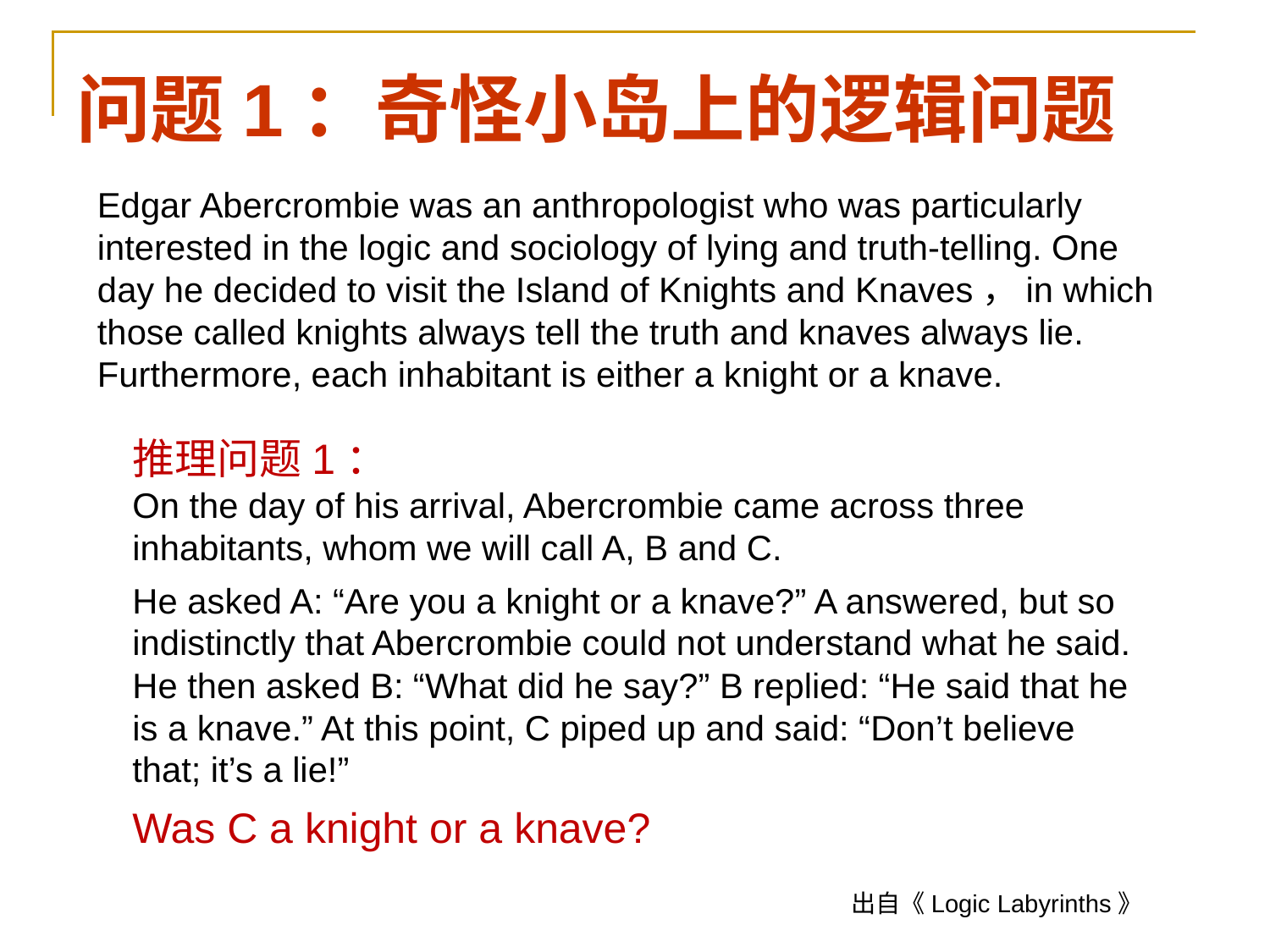

# 问题1：奇怪小岛上的逻辑问题
Edgar Abercrombie was an anthropologist who was particularly interested in the logic and sociology of lying and truth-telling. One day he decided to visit the Island of Knights and Knaves，in which those called knights always tell the truth and knaves always lie. Furthermore, each inhabitant is either a knight or a knave.
推理问题1：
On the day of his arrival, Abercrombie came across three inhabitants, whom we will call A, B and C.
He asked A: “Are you a knight or a knave?” A answered, but so indistinctly that Abercrombie could not understand what he said. He then asked B: “What did he say?” B replied: “He said that he is a knave.” At this point, C piped up and said: “Don’t believe that; it’s a lie!”
Was C a knight or a knave?

出自《Logic Labyrinths》